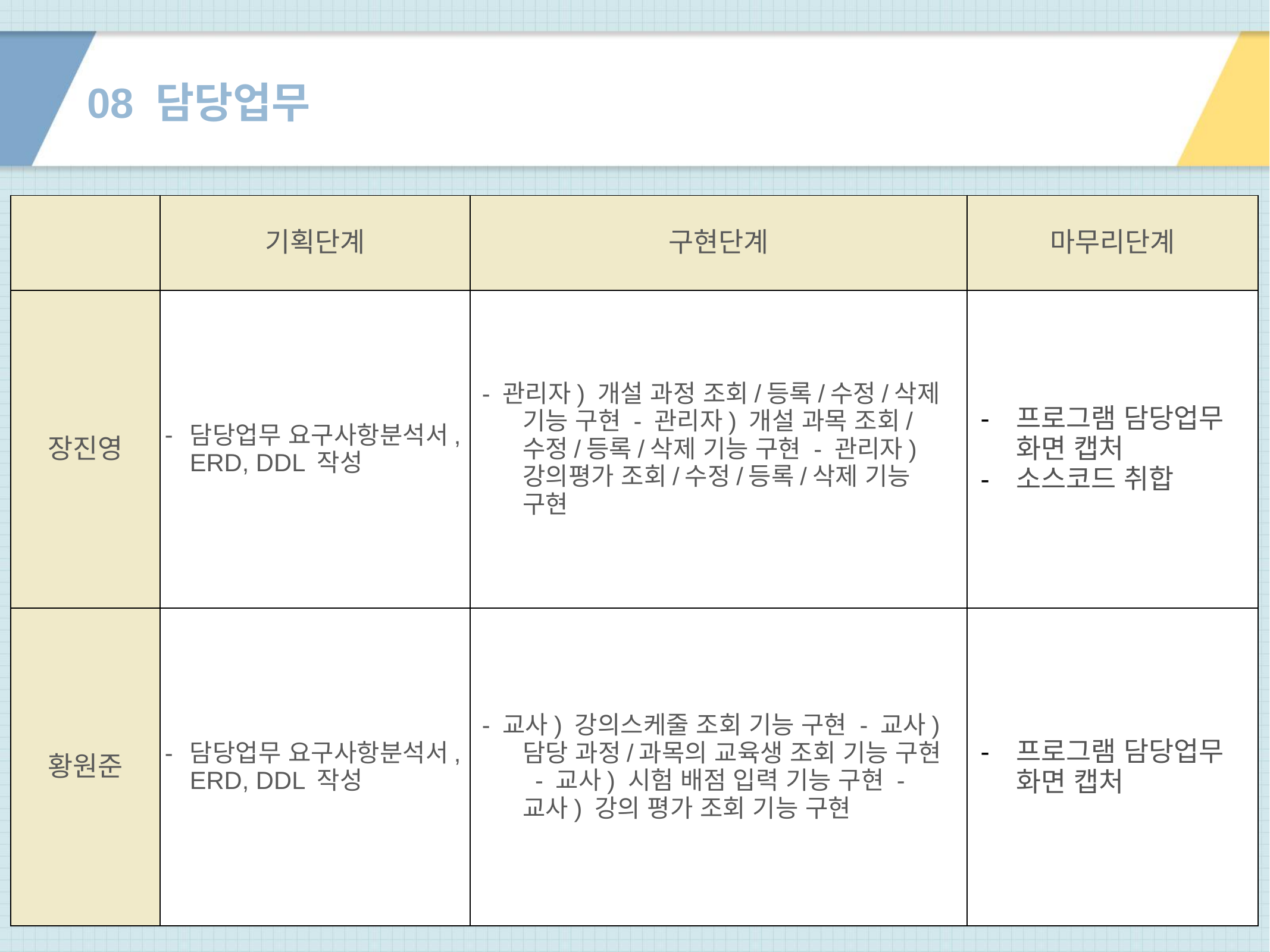

# 08 담당업무
|  | 기획단계 | 구현단계 | 마무리단계 |
| --- | --- | --- | --- |
| 장진영 | 담당업무 요구사항분석서, ERD, DDL 작성 | - 관리자) 개설 과정 조회/등록/수정/삭제 기능 구현  - 관리자) 개설 과목 조회/수정/등록/삭제 기능 구현  - 관리자) 강의평가 조회/수정/등록/삭제 기능 구현 | 프로그램 담당업무 화면 캡처 소스코드 취합 |
| 황원준 | 담당업무 요구사항분석서, ERD, DDL 작성 | - 교사) 강의스케줄 조회 기능 구현  - 교사) 담당 과정/과목의 교육생 조회 기능 구현  - 교사) 시험 배점 입력 기능 구현  - 교사) 강의 평가 조회 기능 구현 | 프로그램 담당업무 화면 캡처 |